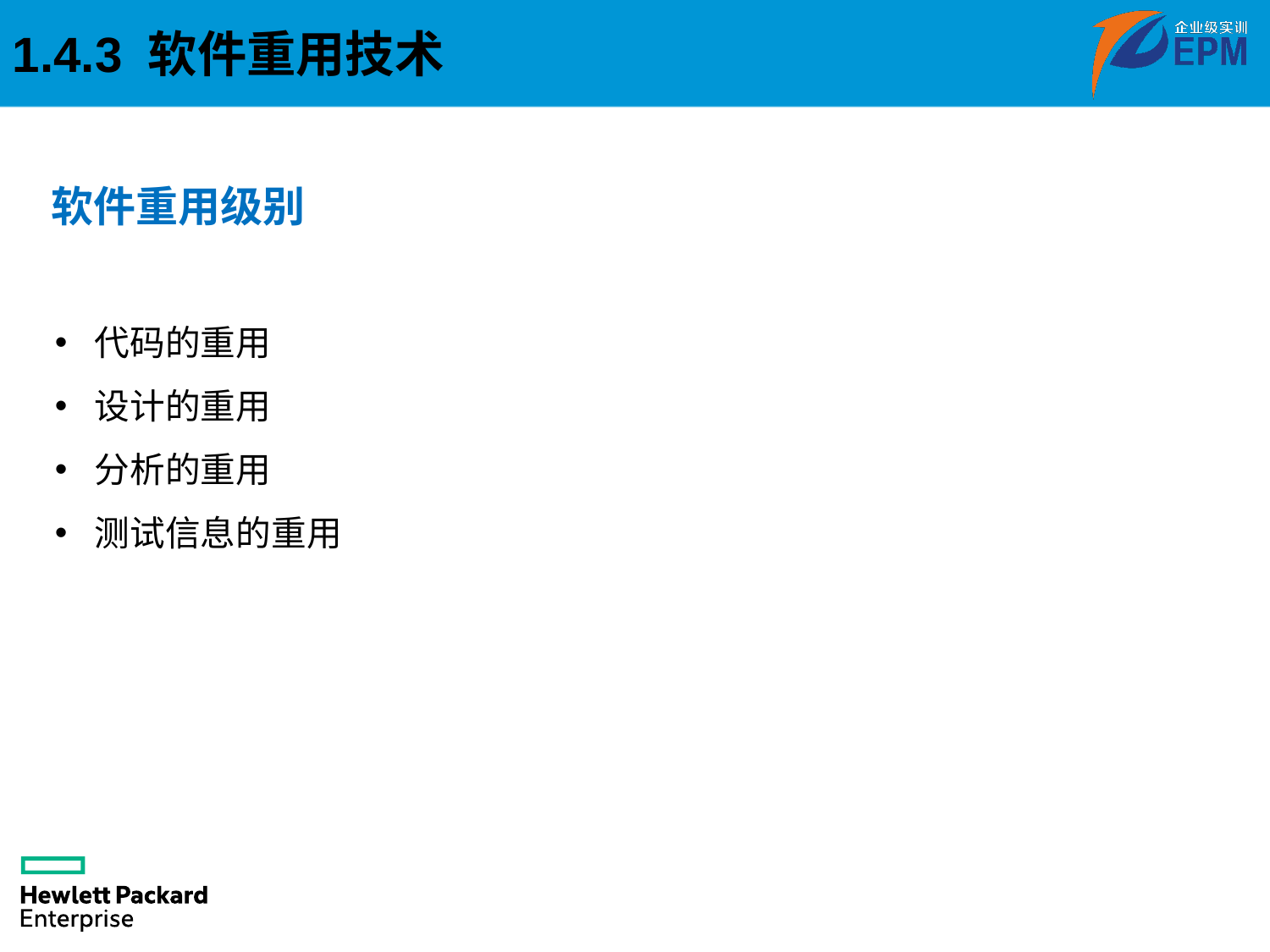

1.4.3 软件重用技术
   软件重用级别
代码的重用
设计的重用
分析的重用
测试信息的重用